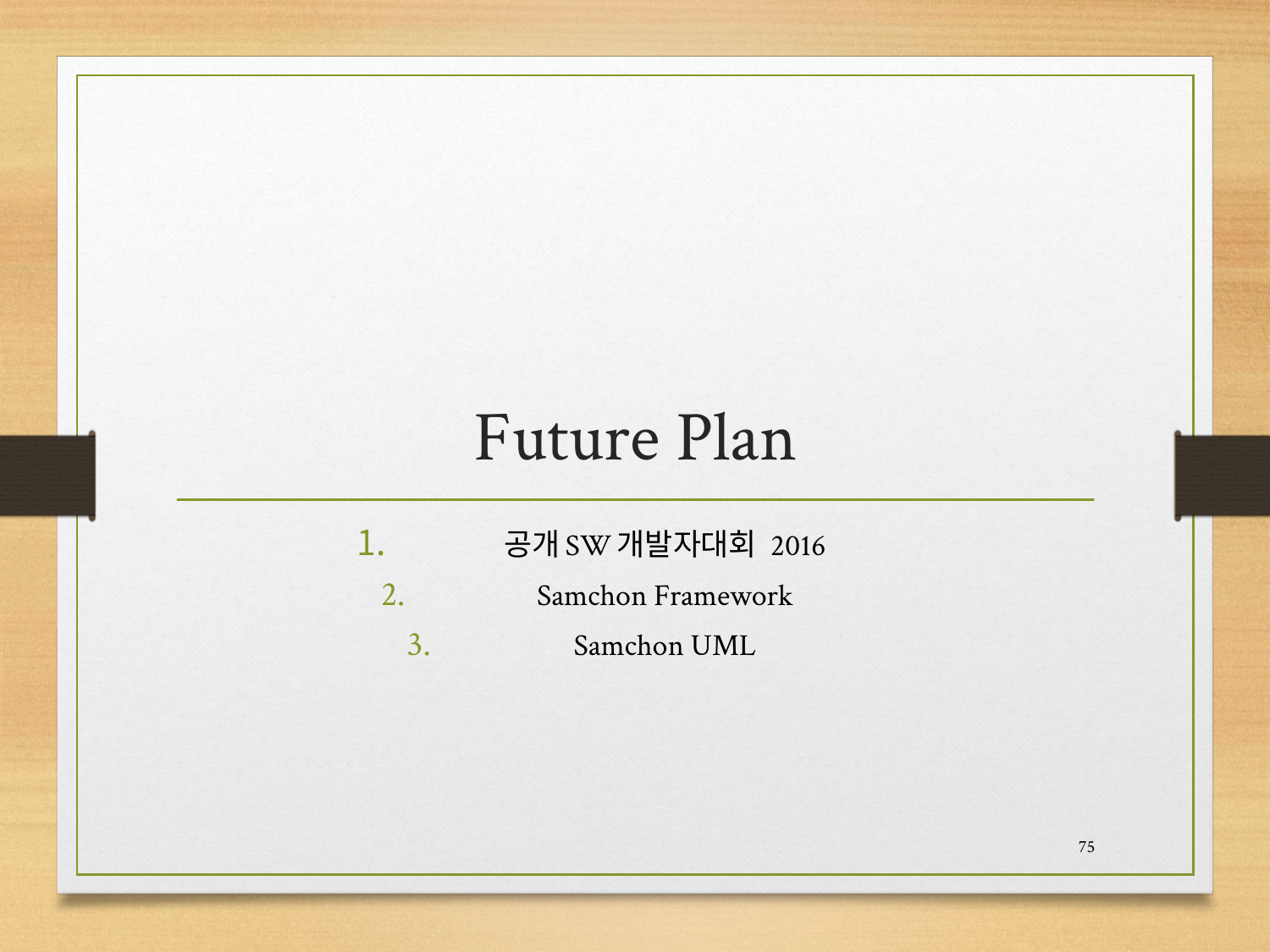

# Future Plan
공개SW개발자대회 2016
Samchon Framework
Samchon UML
75